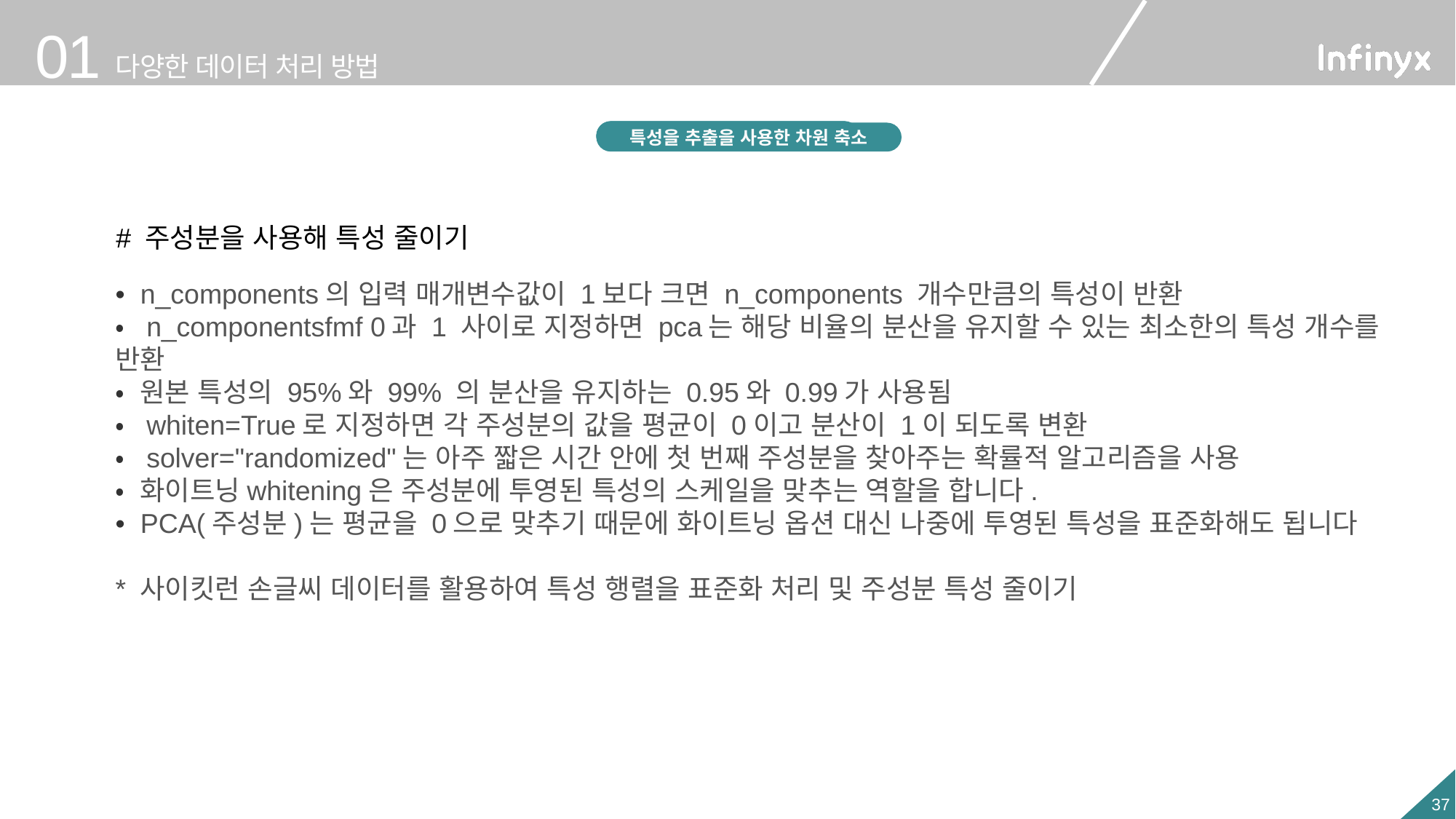

개요
데이터 차원 축소
특성을 추출을 사용한 차원 축소
# 주성분을 사용해 특성 줄이기
•  n_components의 입력 매개변수값이 1보다 크면 n_components 개수만큼의 특성이 반환
•  n_componentsfmf 0과 1 사이로 지정하면 pca는 해당 비율의 분산을 유지할 수 있는 최소한의 특성 개수를 반환
•  원본 특성의 95%와 99% 의 분산을 유지하는 0.95와 0.99가 사용됨
•  whiten=True로 지정하면 각 주성분의 값을 평균이 0이고 분산이 1이 되도록 변환
•  solver="randomized"는 아주 짧은 시간 안에 첫 번째 주성분을 찾아주는 확률적 알고리즘을 사용
•  화이트닝whitening은 주성분에 투영된 특성의 스케일을 맞추는 역할을 합니다.
•  PCA(주성분)는 평균을 0으로 맞추기 때문에 화이트닝 옵션 대신 나중에 투영된 특성을 표준화해도 됩니다

* 사이킷런 손글씨 데이터를 활용하여 특성 행렬을 표준화 처리 및 주성분 특성 줄이기